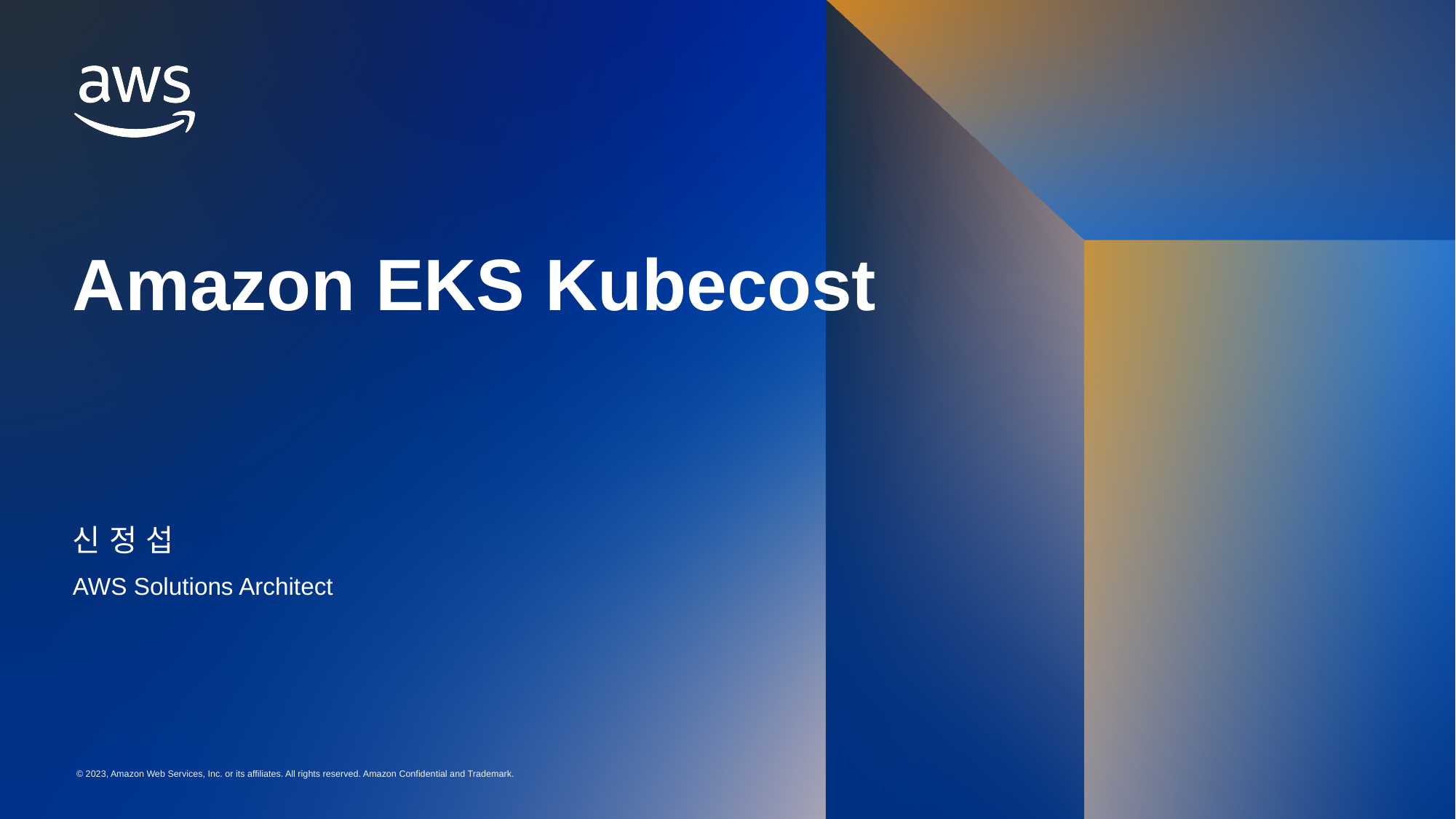

# Amazon EKS Kubecost

신 정 섭
AWS Solutions Architect